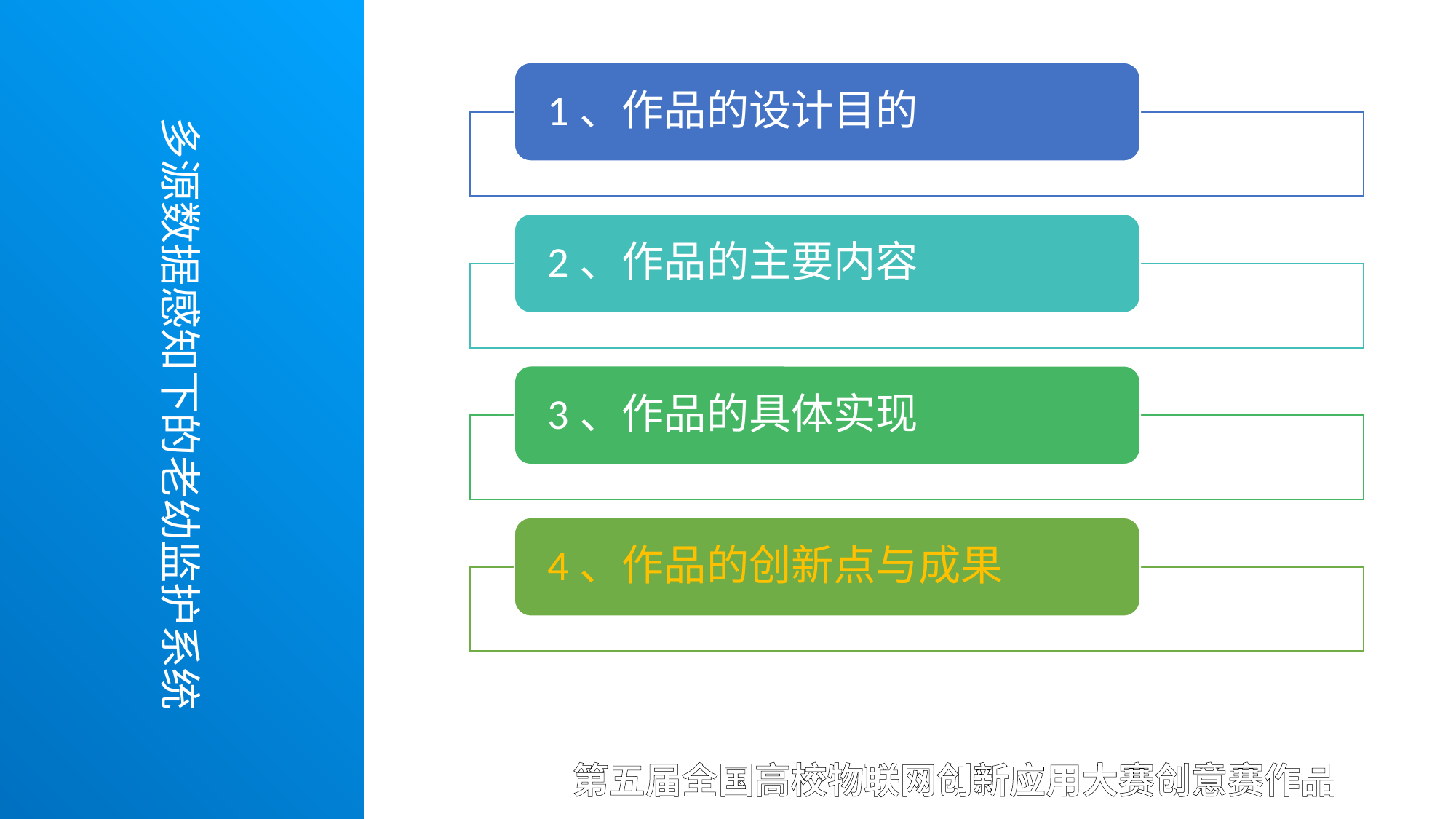

1、作品的设计目的
2、作品的主要内容
3、作品的具体实现
4、作品的创新点与成果
多源数据感知下的老幼监护系统

第五届全国高校物联网创新应用大赛创意赛作品